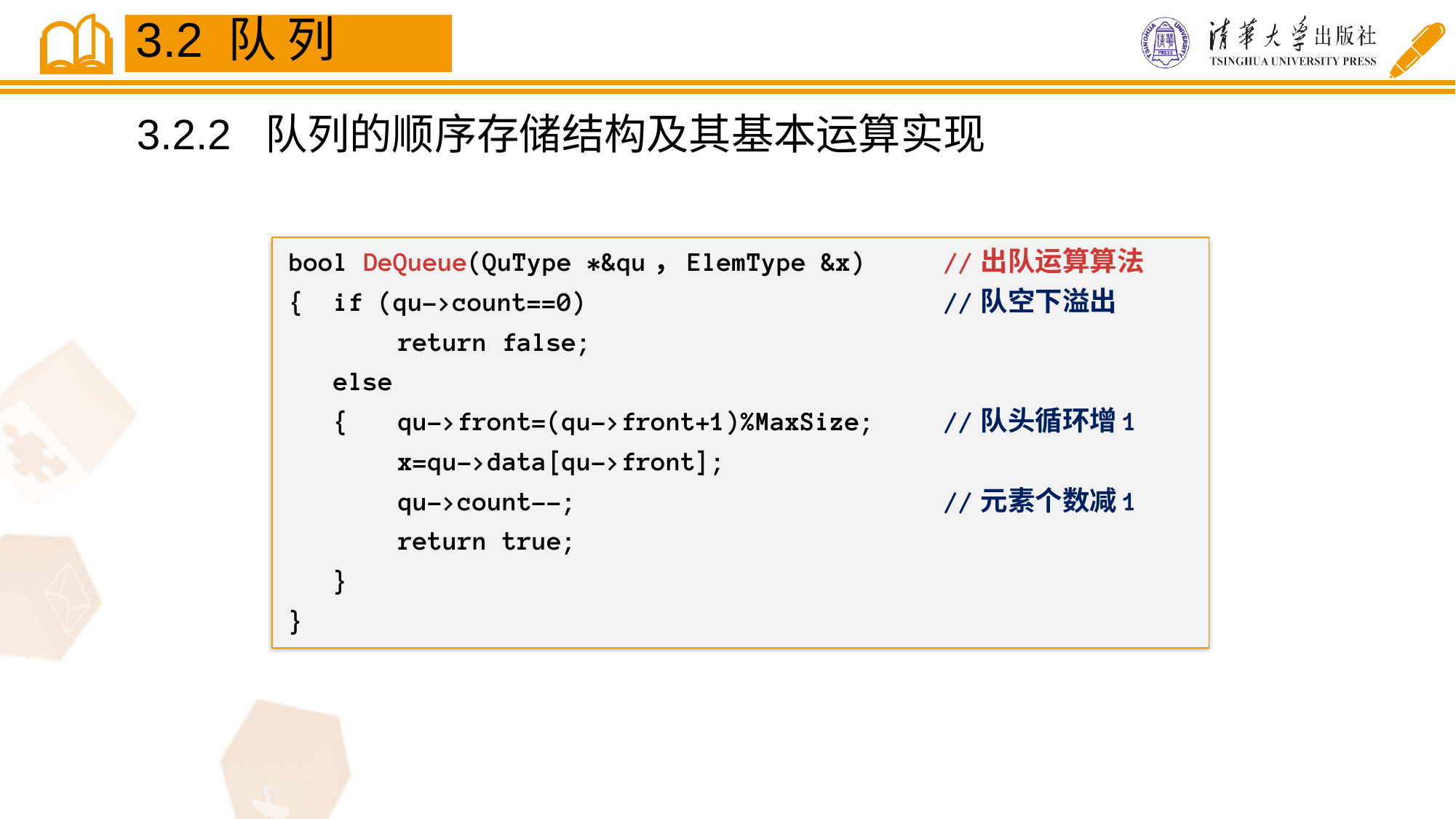

3.2 队 列
3.2.2  队列的顺序存储结构及其基本运算实现
bool DeQueue(QuType *&qu，ElemType &x)  	//出队运算算法
{  if (qu->count==0)		         	//队空下溢出
	return false;
   else
   {	qu->front=(qu->front+1)%MaxSize; 	//队头循环增1
	x=qu->data[qu->front];
	qu->count--;			 	//元素个数减1
	return true;
   }
}